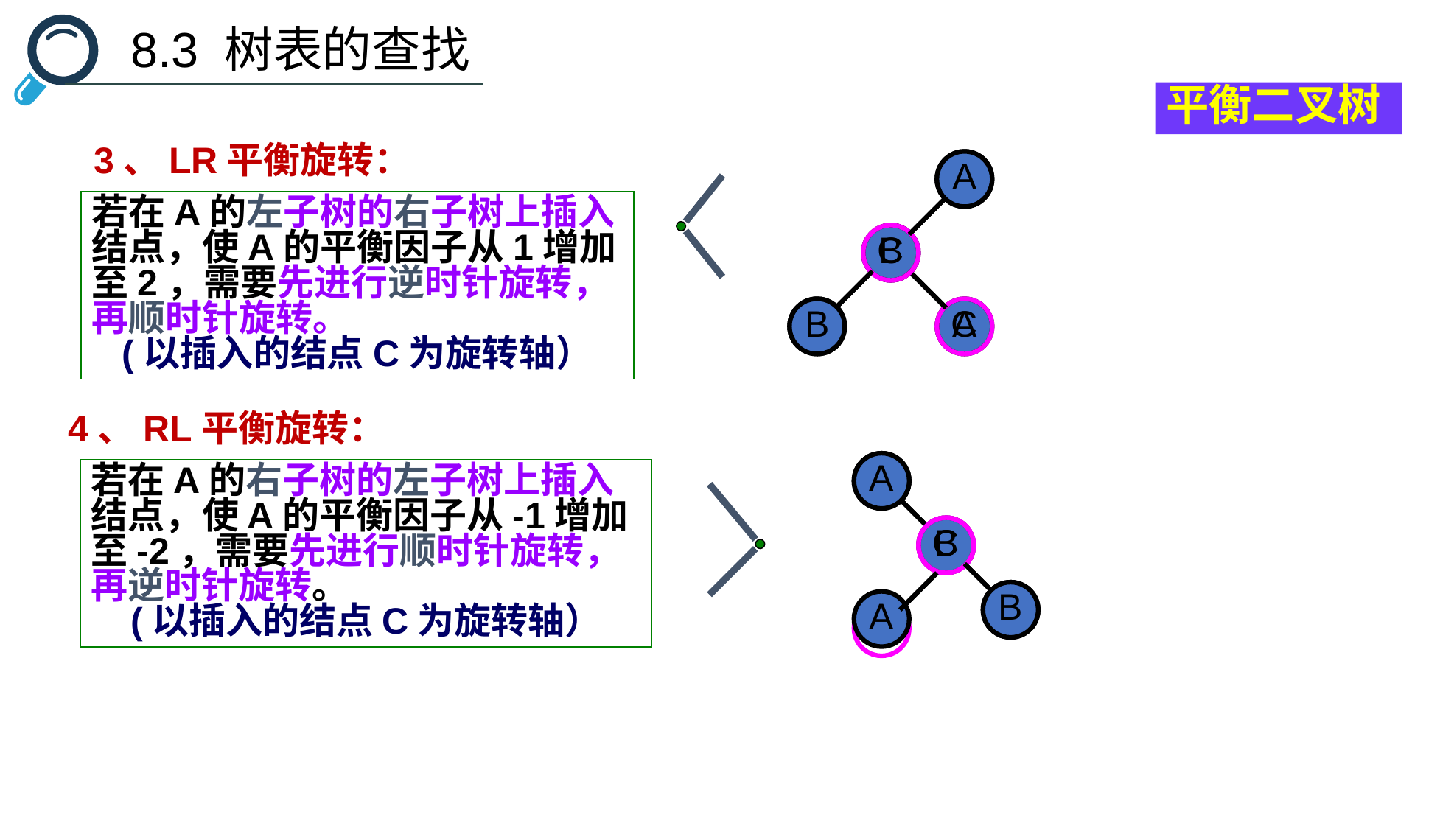

8.3 树表的查找
平衡二叉树
3、LR平衡旋转：
A

C

B
A

B

C

若在A的左子树的右子树上插入结点，使A的平衡因子从1增加至2，需要先进行逆时针旋转，再顺时针旋转。
(以插入的结点C为旋转轴）
C

B
A
4、RL平衡旋转：
A

B

C
A

C

B
若在A的右子树的左子树上插入结点，使A的平衡因子从-1增加至-2，需要先进行顺时针旋转，再逆时针旋转。
(以插入的结点C为旋转轴）

C

B
A